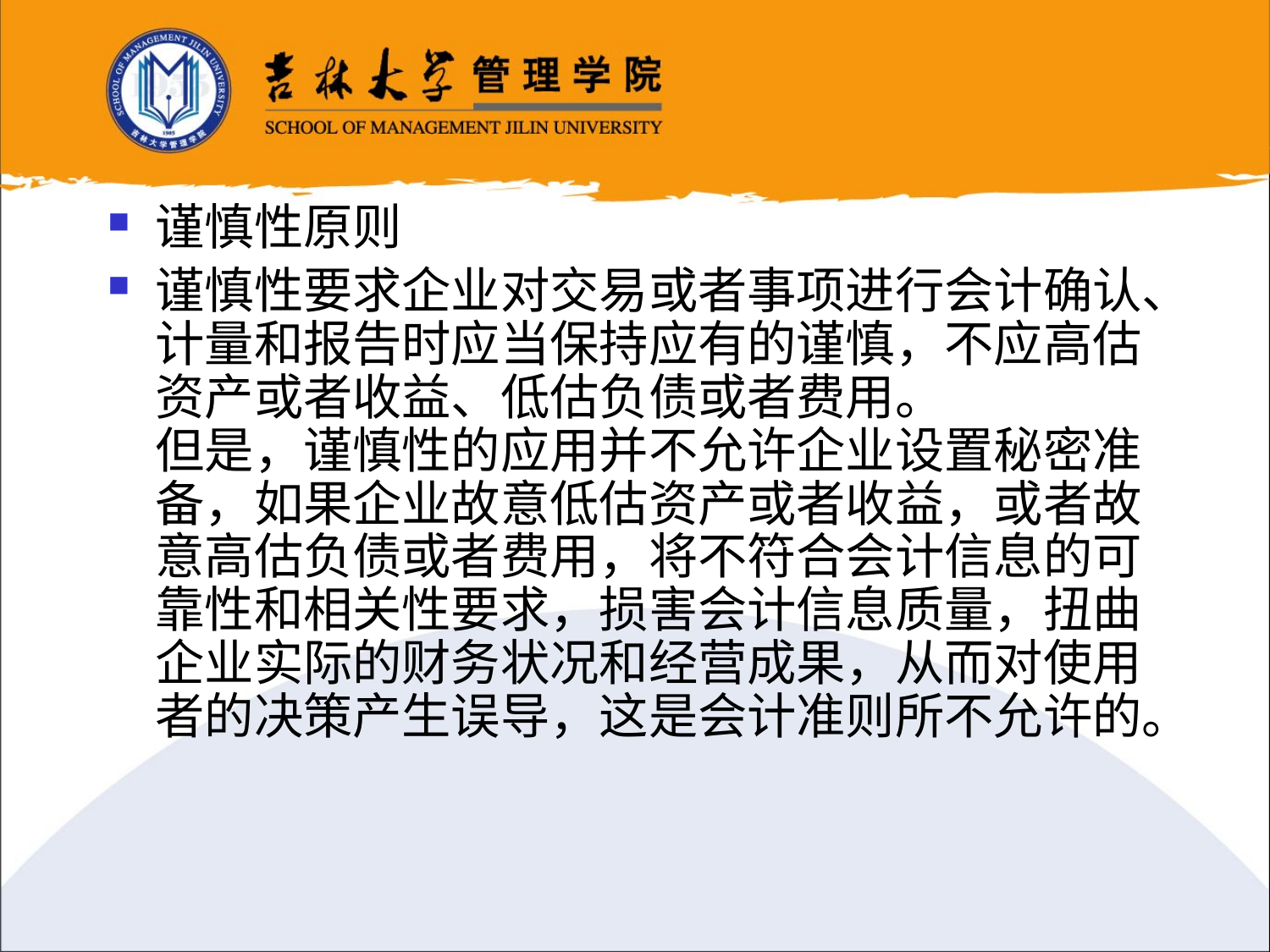

谨慎性原则
谨慎性要求企业对交易或者事项进行会计确认、计量和报告时应当保持应有的谨慎，不应高估资产或者收益、低估负债或者费用。
但是，谨慎性的应用并不允许企业设置秘密准备，如果企业故意低估资产或者收益，或者故意高估负债或者费用，将不符合会计信息的可靠性和相关性要求，损害会计信息质量，扭曲企业实际的财务状况和经营成果，从而对使用者的决策产生误导，这是会计准则所不允许的。